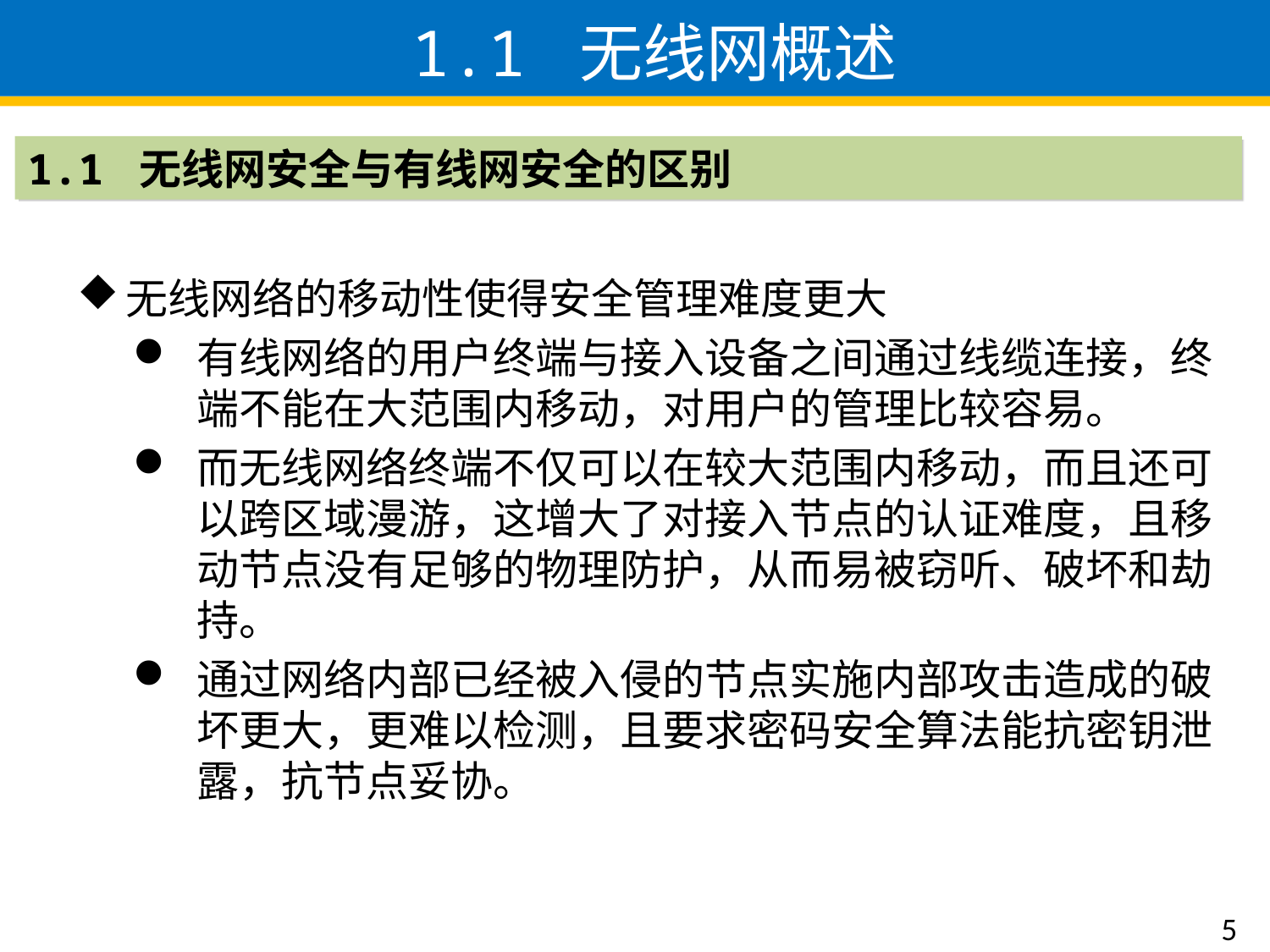

# 1.1 无线网概述
1.1 无线网安全与有线网安全的区别
无线网络的移动性使得安全管理难度更大
有线网络的用户终端与接入设备之间通过线缆连接，终端不能在大范围内移动，对用户的管理比较容易。
而无线网络终端不仅可以在较大范围内移动，而且还可以跨区域漫游，这增大了对接入节点的认证难度，且移动节点没有足够的物理防护，从而易被窃听、破坏和劫持。
通过网络内部已经被入侵的节点实施内部攻击造成的破坏更大，更难以检测，且要求密码安全算法能抗密钥泄露，抗节点妥协。

5